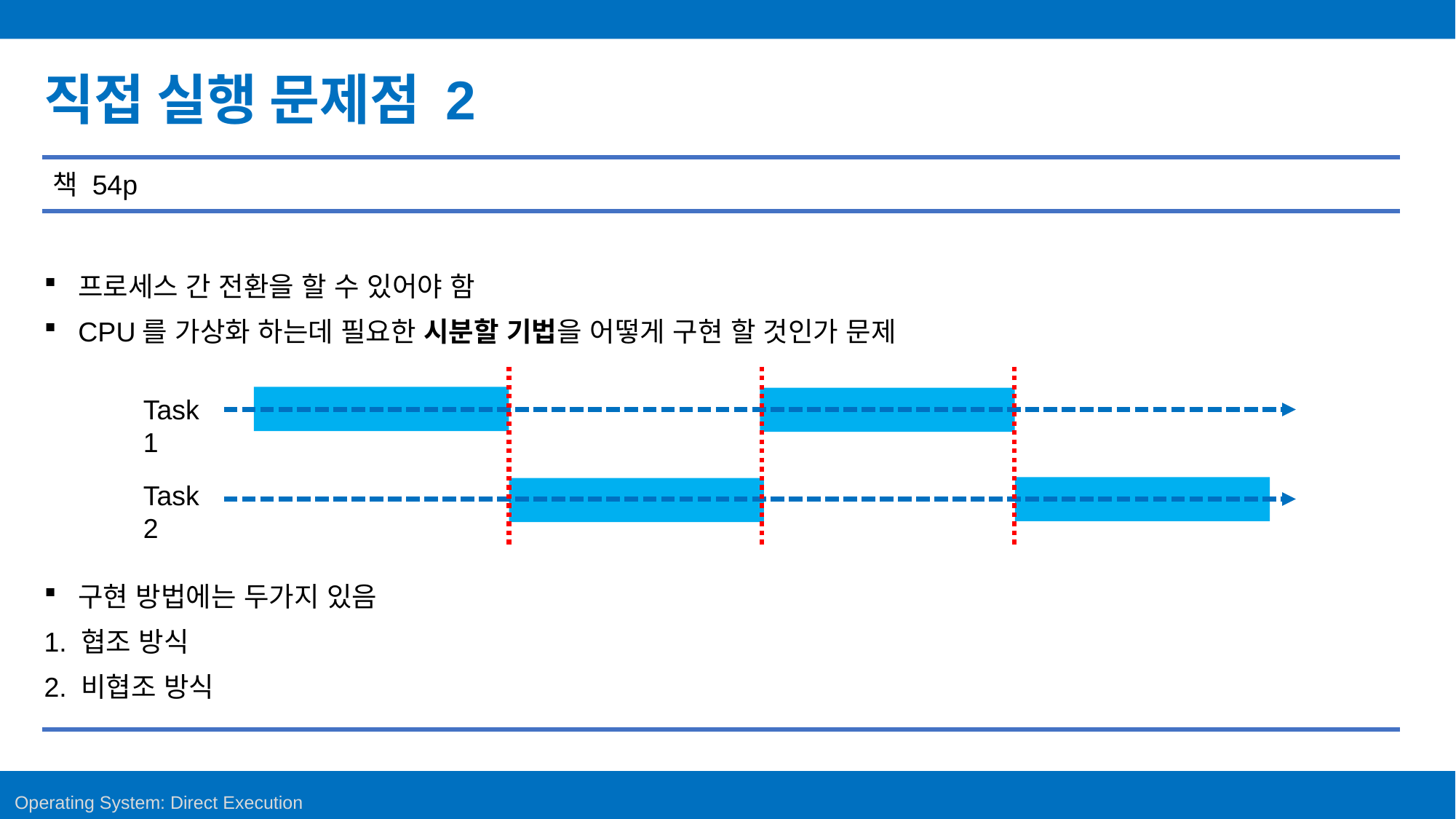

Contents
직접 실행 문제점 2
책 54p
프로세스 간 전환을 할 수 있어야 함
CPU를 가상화 하는데 필요한 시분할 기법을 어떻게 구현 할 것인가 문제
Task 1

Task 2

구현 방법에는 두가지 있음
1. 협조 방식
2. 비협조 방식

18
Operating System: Direct Execution